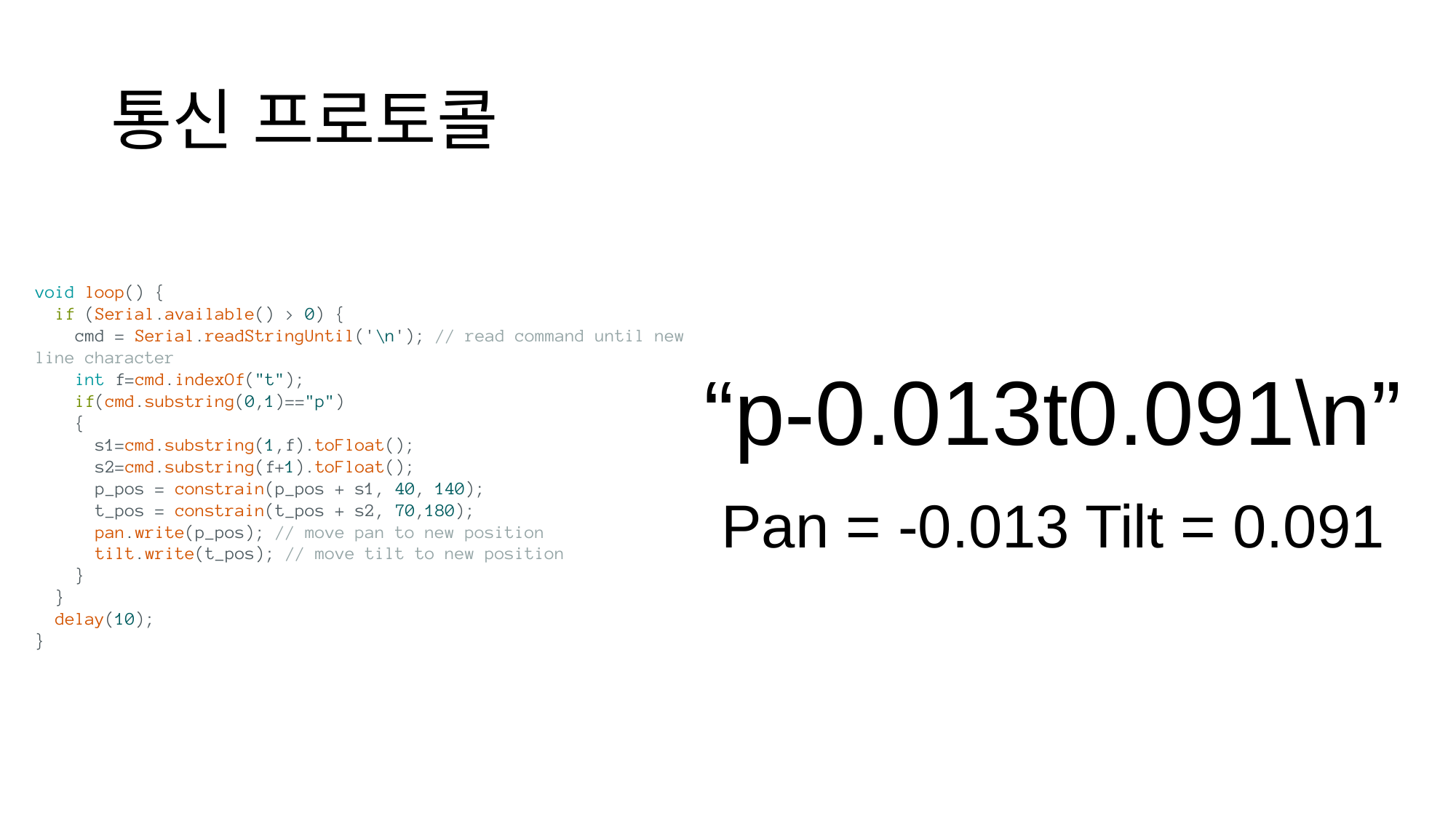

# 통신 프로토콜
void loop() {
  if (Serial.available() > 0) {
    cmd = Serial.readStringUntil('\n'); // read command until new line character
    int f=cmd.indexOf("t");
    if(cmd.substring(0,1)=="p")
    {
      s1=cmd.substring(1,f).toFloat();
      s2=cmd.substring(f+1).toFloat();
      p_pos = constrain(p_pos + s1, 40, 140);
      t_pos = constrain(t_pos + s2, 70,180);
      pan.write(p_pos); // move pan to new position
      tilt.write(t_pos); // move tilt to new position
    }
  }
  delay(10);
}
“p-0.013t0.091\n”
Pan = -0.013 Tilt = 0.091